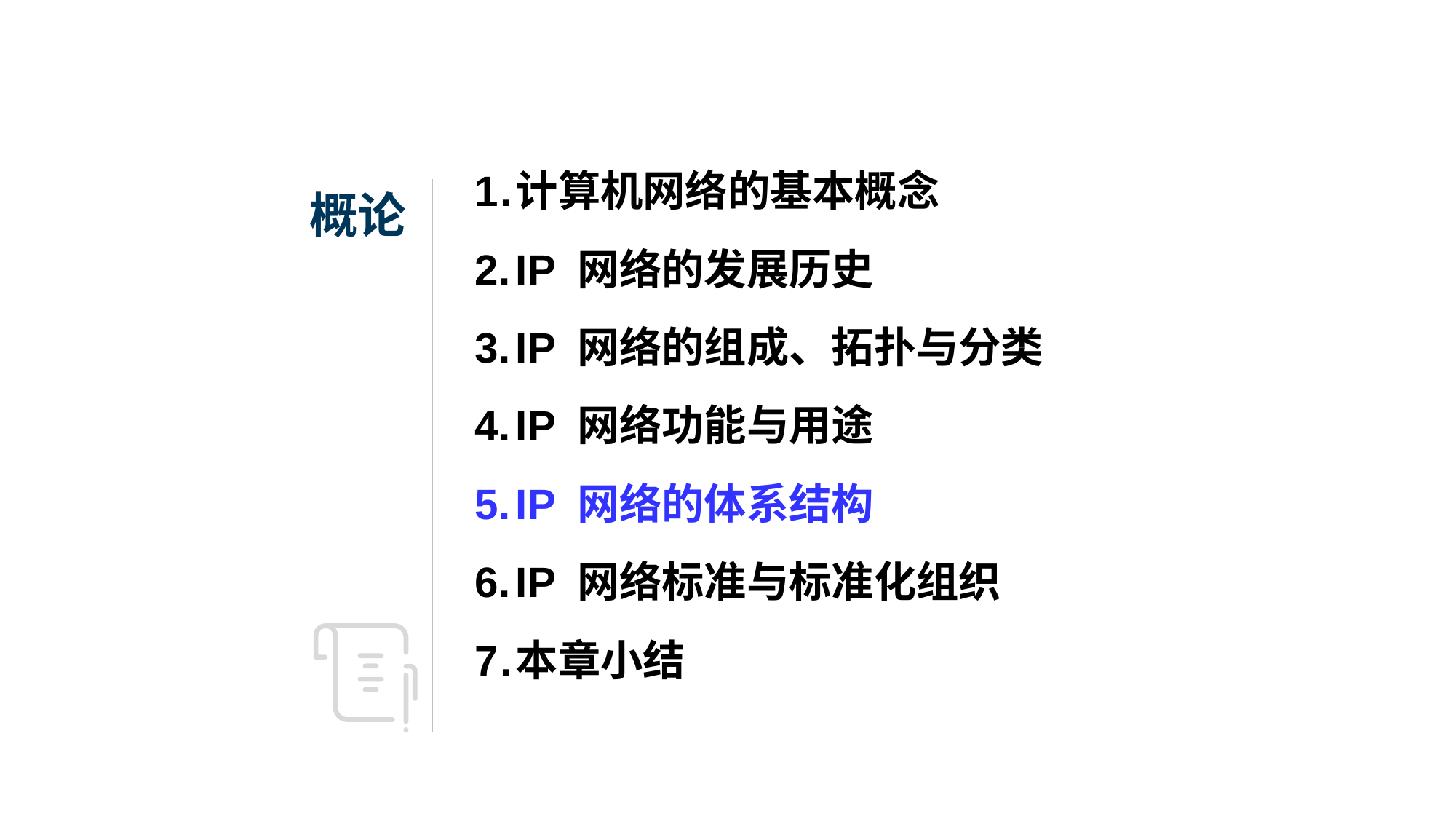

计算机网络的基本概念
IP 网络的发展历史
IP 网络的组成、拓扑与分类
IP 网络功能与用途
IP 网络的体系结构
IP 网络标准与标准化组织
本章小结
# 概论